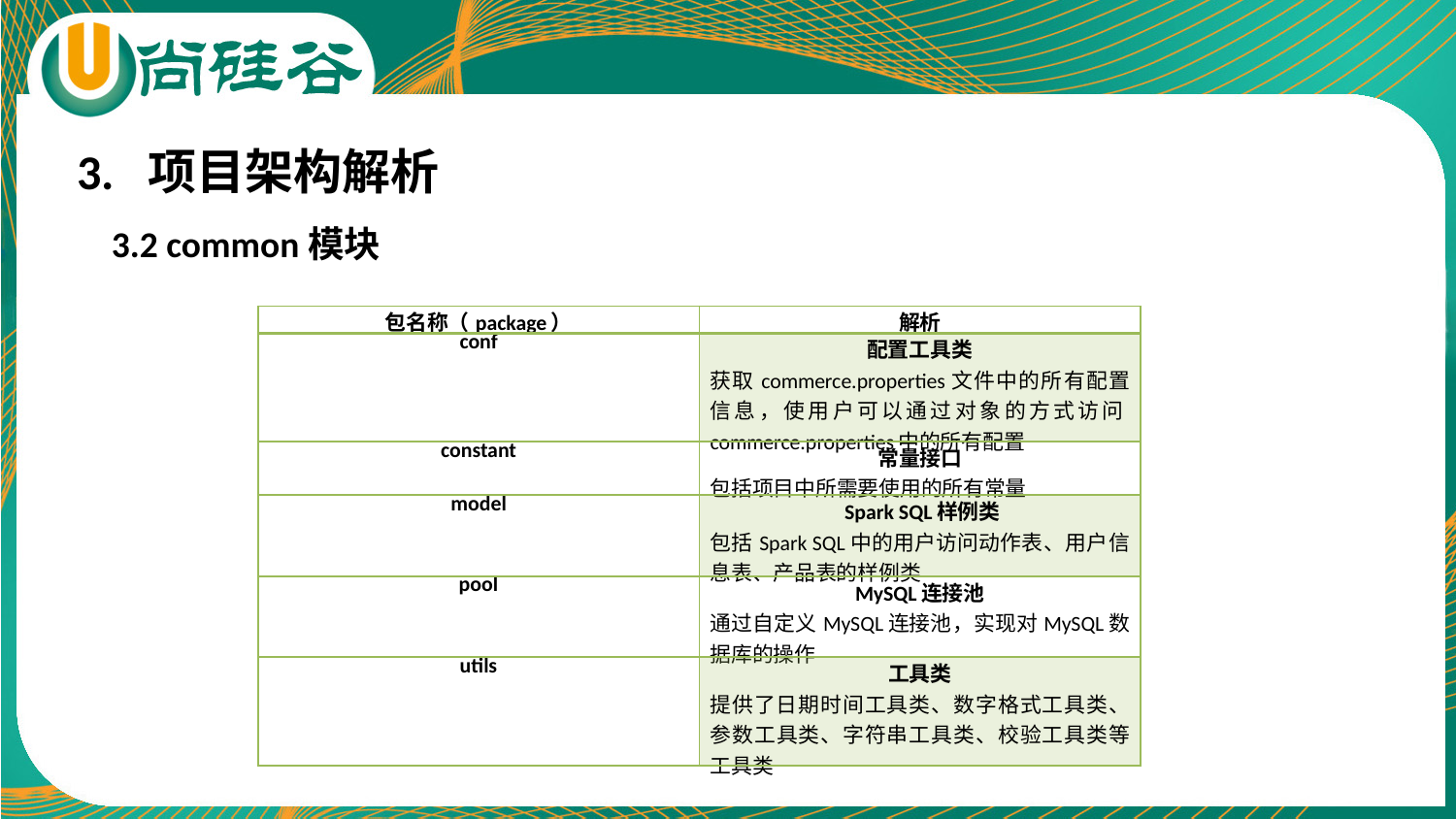

3.  项目架构解析
3.2 common模块
| 包名称（package） | 解析 |
| --- | --- |
| conf | 配置工具类 获取commerce.properties文件中的所有配置信息，使用户可以通过对象的方式访问commerce.properties中的所有配置 |
| constant | 常量接口 包括项目中所需要使用的所有常量 |
| model | Spark SQL样例类 包括Spark SQL中的用户访问动作表、用户信息表、产品表的样例类 |
| pool | MySQL连接池 通过自定义MySQL连接池，实现对MySQL数据库的操作 |
| utils | 工具类 提供了日期时间工具类、数字格式工具类、参数工具类、字符串工具类、校验工具类等工具类 |